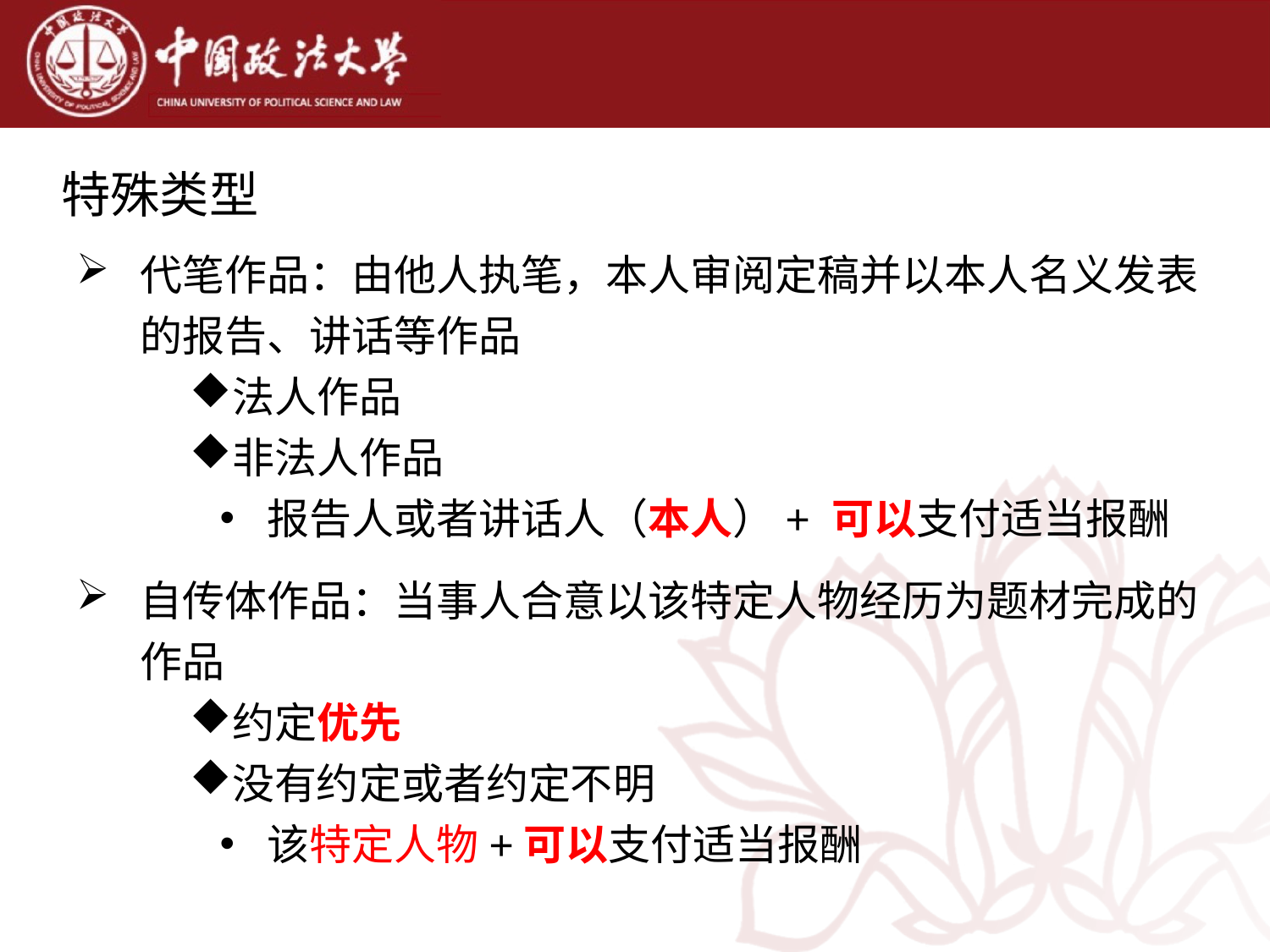

特殊类型
代笔作品：由他人执笔，本人审阅定稿并以本人名义发表的报告、讲话等作品
法人作品
非法人作品
报告人或者讲话人（本人）+ 可以支付适当报酬
自传体作品：当事人合意以该特定人物经历为题材完成的作品
约定优先
没有约定或者约定不明
该特定人物+可以支付适当报酬